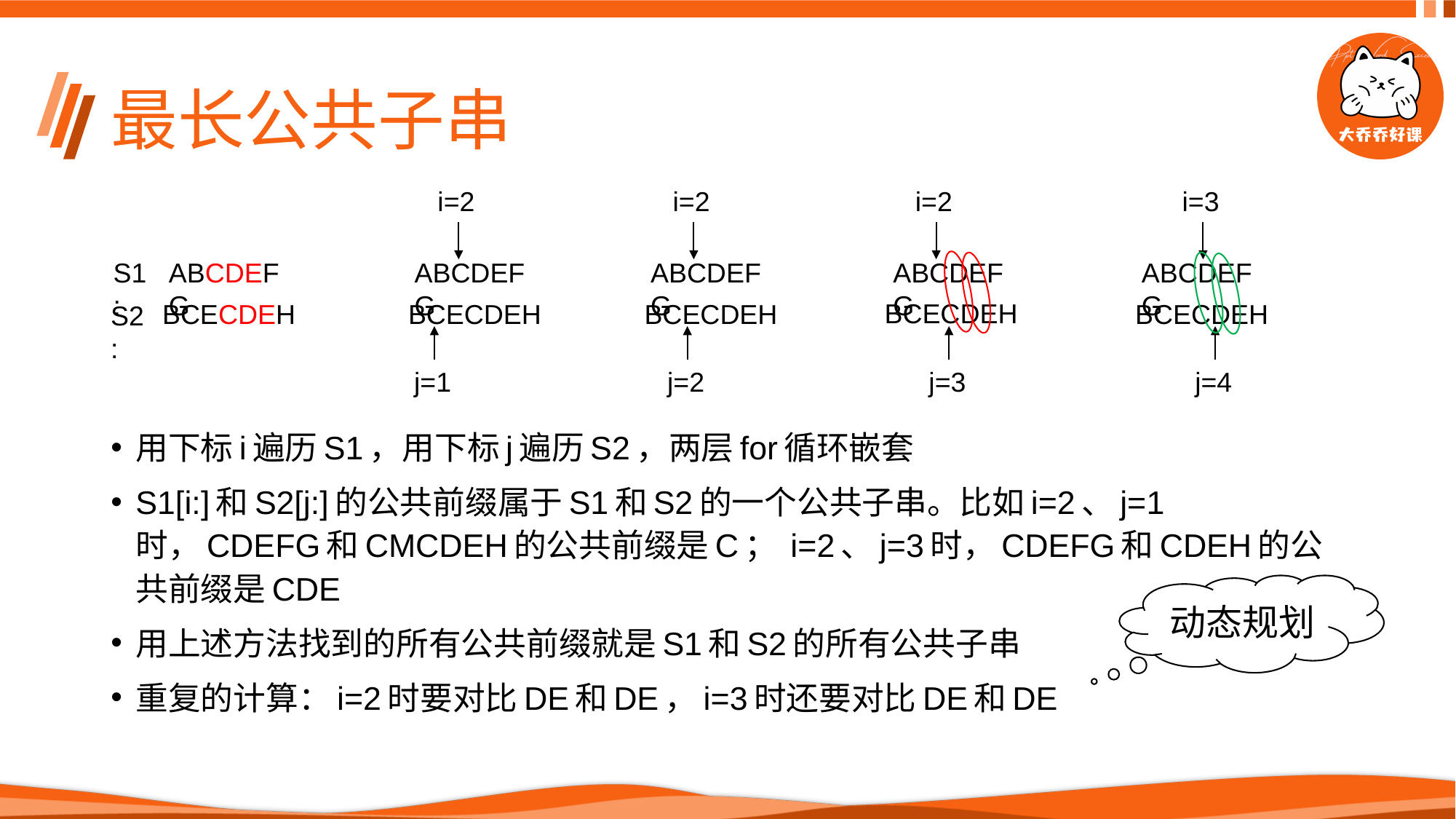

# 最长公共子串
i=2
i=2
i=2
i=3
S1:
ABCDEFG
ABCDEFG
ABCDEFG
ABCDEFG
ABCDEFG

BCECDEH
BCECDEH
BCECDEH
BCECDEH
BCECDEH
S2:
j=1
j=2
j=3
j=4
用下标i遍历S1，用下标j遍历S2，两层for循环嵌套
S1[i:]和S2[j:]的公共前缀属于S1和S2的一个公共子串。比如i=2、j=1时，CDEFG和CMCDEH的公共前缀是C； i=2、j=3时，CDEFG和CDEH的公共前缀是CDE
用上述方法找到的所有公共前缀就是S1和S2的所有公共子串
重复的计算：i=2时要对比DE和DE，i=3时还要对比DE和DE

动态规划